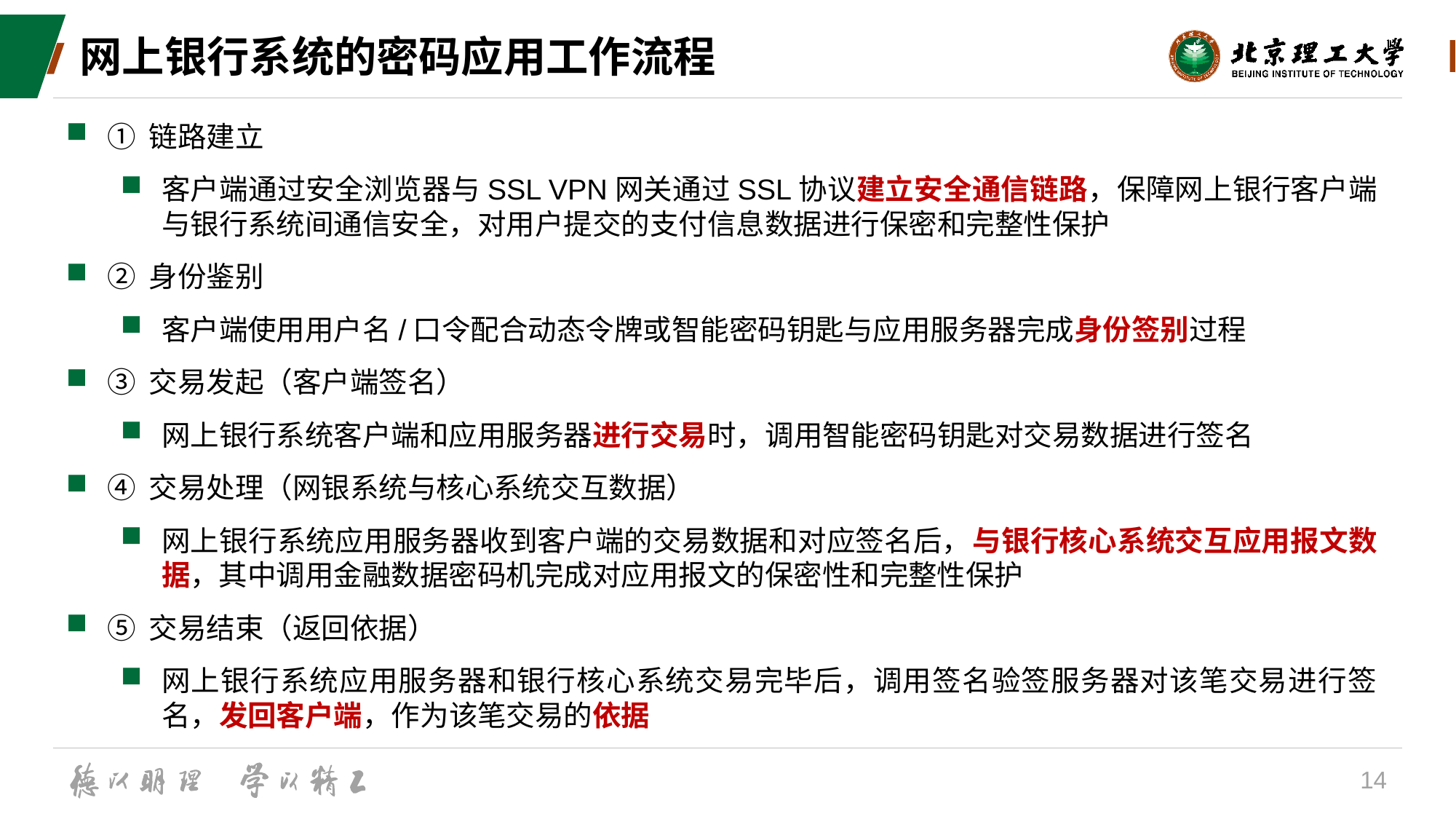

# 网上银行系统的密码应用工作流程
① 链路建立
客户端通过安全浏览器与SSL VPN网关通过SSL协议建立安全通信链路，保障网上银行客户端与银行系统间通信安全，对用户提交的支付信息数据进行保密和完整性保护
② 身份鉴别
客户端使用用户名/口令配合动态令牌或智能密码钥匙与应用服务器完成身份签别过程
③ 交易发起（客户端签名）
网上银行系统客户端和应用服务器进行交易时，调用智能密码钥匙对交易数据进行签名
④ 交易处理（网银系统与核心系统交互数据）
网上银行系统应用服务器收到客户端的交易数据和对应签名后，与银行核心系统交互应用报文数据，其中调用金融数据密码机完成对应用报文的保密性和完整性保护
⑤ 交易结束（返回依据）
网上银行系统应用服务器和银行核心系统交易完毕后，调用签名验签服务器对该笔交易进行签名，发回客户端，作为该笔交易的依据